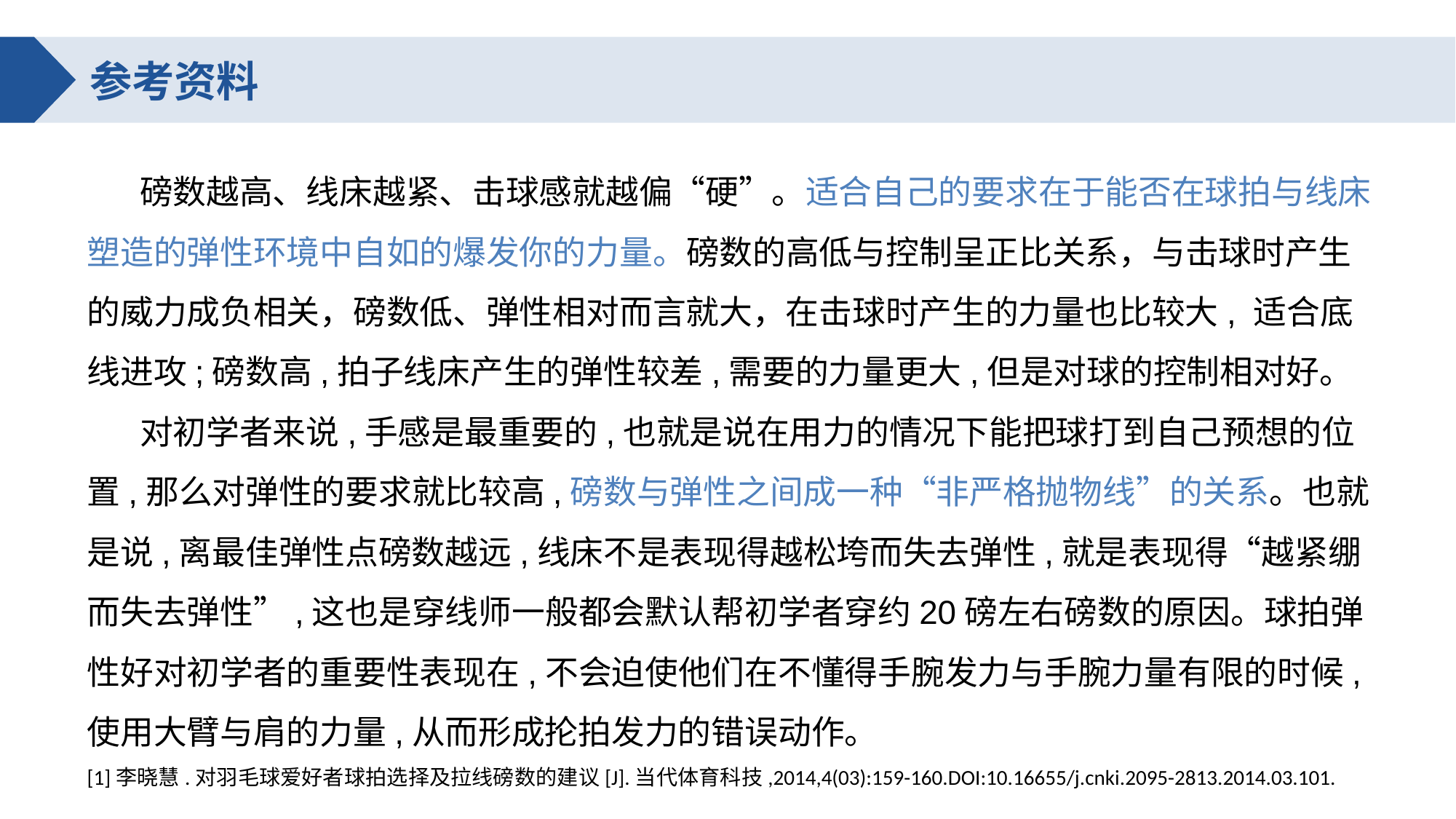

参考资料
      磅数越高、线床越紧、击球感就越偏“硬”。适合自己的要求在于能否在球拍与线床塑造的弹性环境中自如的爆发你的力量。磅数的高低与控制呈正比关系，与击球时产生的威力成负相关，磅数低、弹性相对而言就大，在击球时产生的力量也比较大, 适合底线进攻;磅数高,拍子线床产生的弹性较差,需要的力量更大,但是对球的控制相对好。
      对初学者来说,手感是最重要的,也就是说在用力的情况下能把球打到自己预想的位置,那么对弹性的要求就比较高,磅数与弹性之间成一种“非严格抛物线”的关系。也就是说,离最佳弹性点磅数越远,线床不是表现得越松垮而失去弹性,就是表现得“越紧绷而失去弹性”,这也是穿线师一般都会默认帮初学者穿约20磅左右磅数的原因。球拍弹性好对初学者的重要性表现在,不会迫使他们在不懂得手腕发力与手腕力量有限的时候, 使用大臂与肩的力量,从而形成抡拍发力的错误动作。
[1]李晓慧.对羽毛球爱好者球拍选择及拉线磅数的建议[J].当代体育科技,2014,4(03):159-160.DOI:10.16655/j.cnki.2095-2813.2014.03.101.